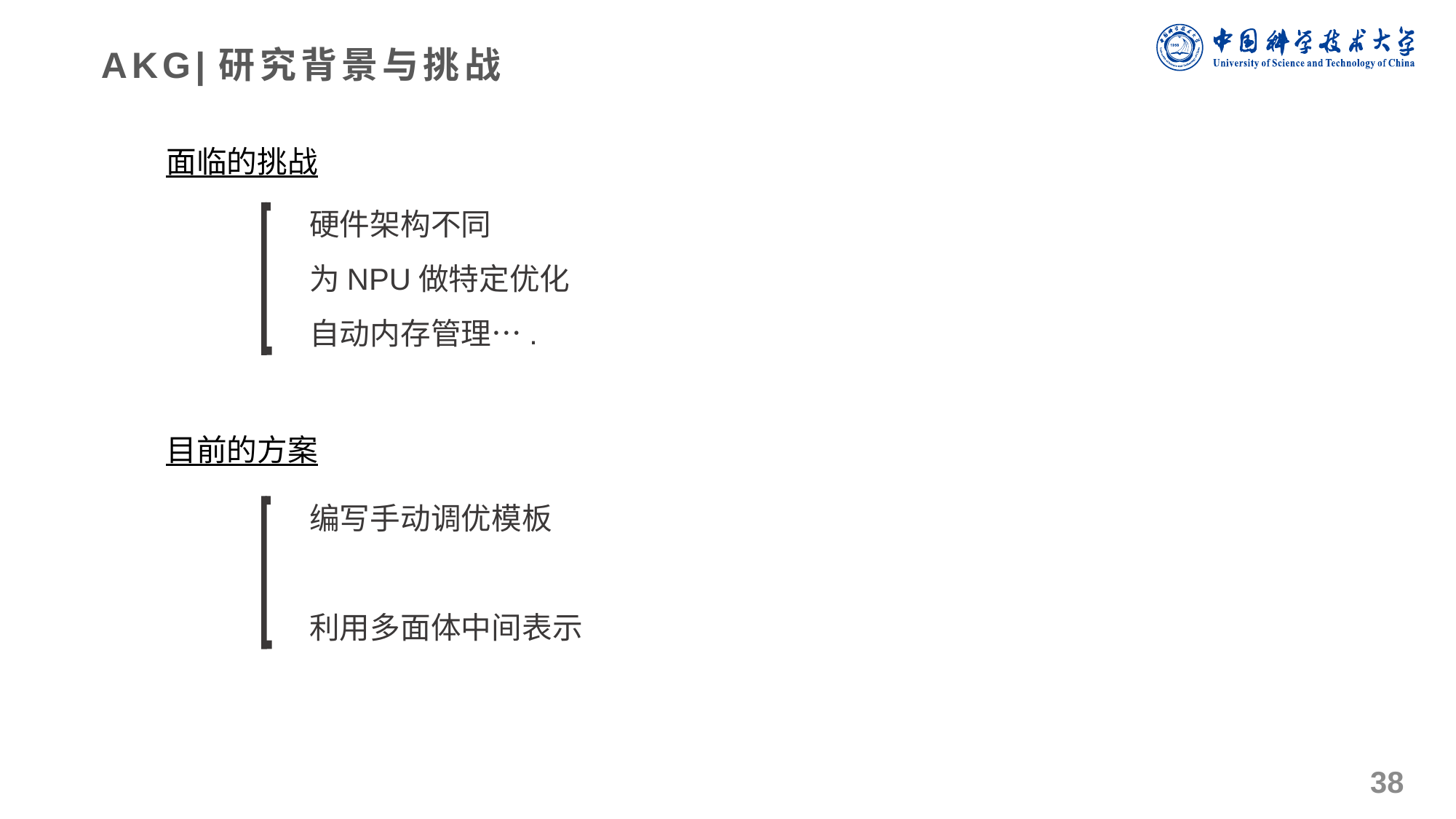

AKG|研究背景与挑战
面临的挑战
硬件架构不同
为NPU做特定优化
自动内存管理….

目前的方案
编写手动调优模板

利用多面体中间表示

38